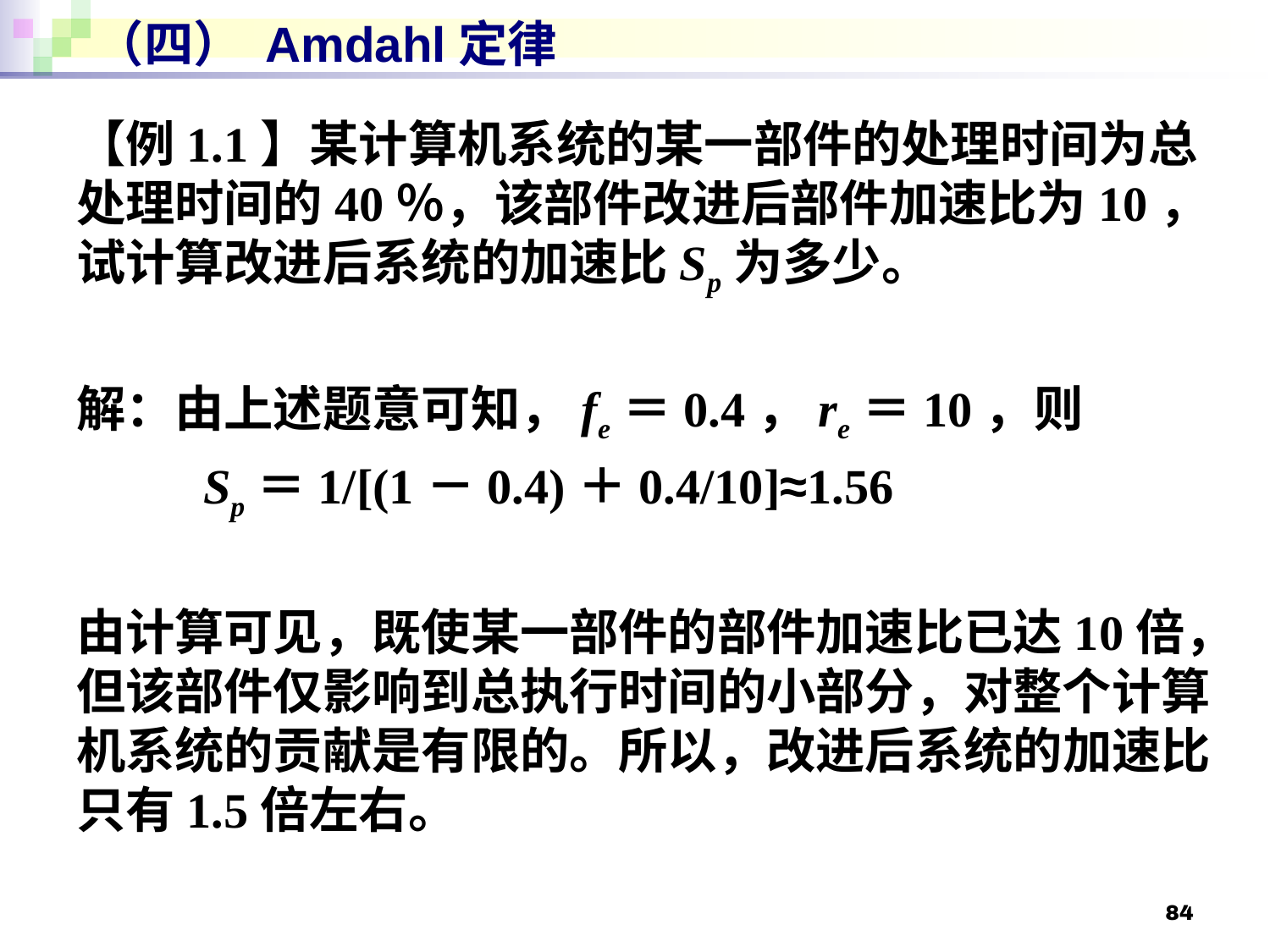

# （四） Amdahl定律
【例1.1】某计算机系统的某一部件的处理时间为总处理时间的40％，该部件改进后部件加速比为10，试计算改进后系统的加速比Sp为多少。

解：由上述题意可知，fe＝0.4，re＝10，则
	Sp＝1/[(1－0.4)＋0.4/10]≈1.56

由计算可见，既使某一部件的部件加速比已达10倍，但该部件仅影响到总执行时间的小部分，对整个计算机系统的贡献是有限的。所以，改进后系统的加速比只有1.5倍左右。
84